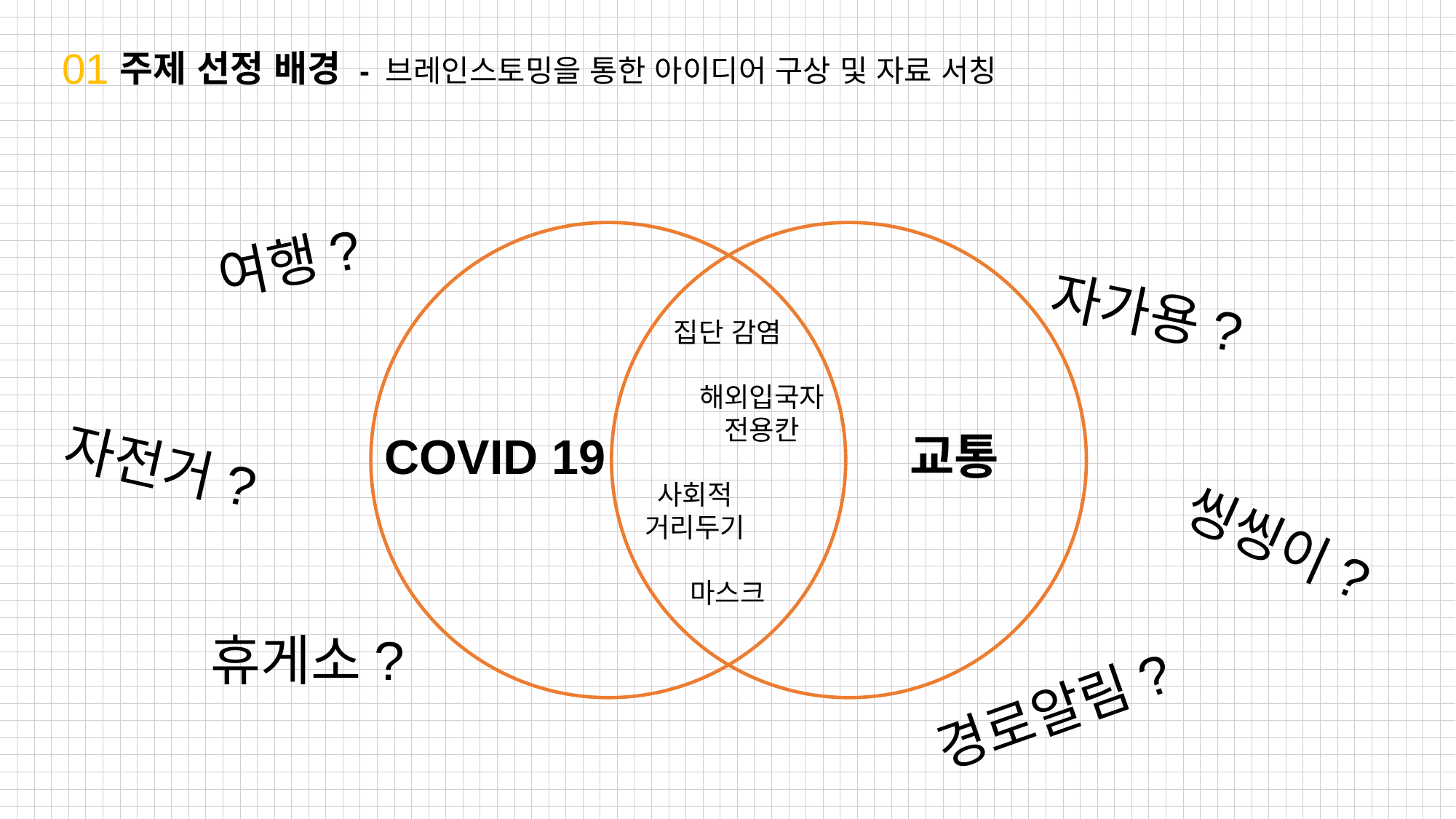

01
주제 선정 배경 - 브레인스토밍을 통한 아이디어 구상 및 자료 서칭
여행?

자가용?
집단 감염
해외입국자
전용칸
COVID 19
교통
자전거?
사회적
거리두기
씽씽이?
마스크
휴게소?
경로알림?